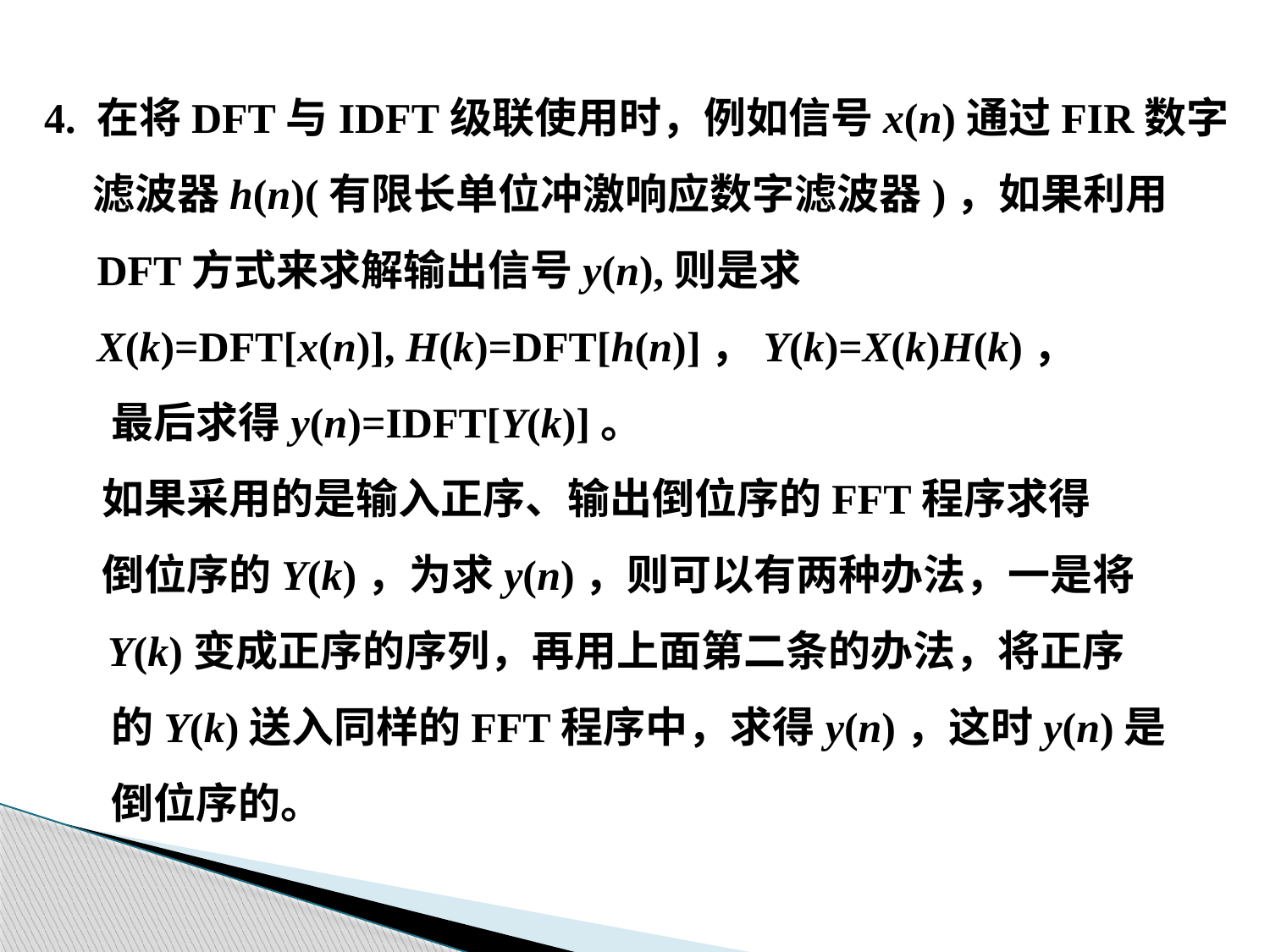

4. 在将DFT与IDFT级联使用时，例如信号x(n)通过FIR数字
    滤波器h(n)(有限长单位冲激响应数字滤波器)，如果利用
     DFT方式来求解输出信号y(n),则是求
     X(k)=DFT[x(n)], H(k)=DFT[h(n)]，Y(k)=X(k)H(k)，
      最后求得y(n)=IDFT[Y(k)]。
     如果采用的是输入正序、输出倒位序的FFT程序求得
     倒位序的Y(k)，为求y(n)，则可以有两种办法，一是将
      Y(k)变成正序的序列，再用上面第二条的办法，将正序
      的Y(k)送入同样的FFT程序中，求得y(n)，这时y(n)是
      倒位序的。